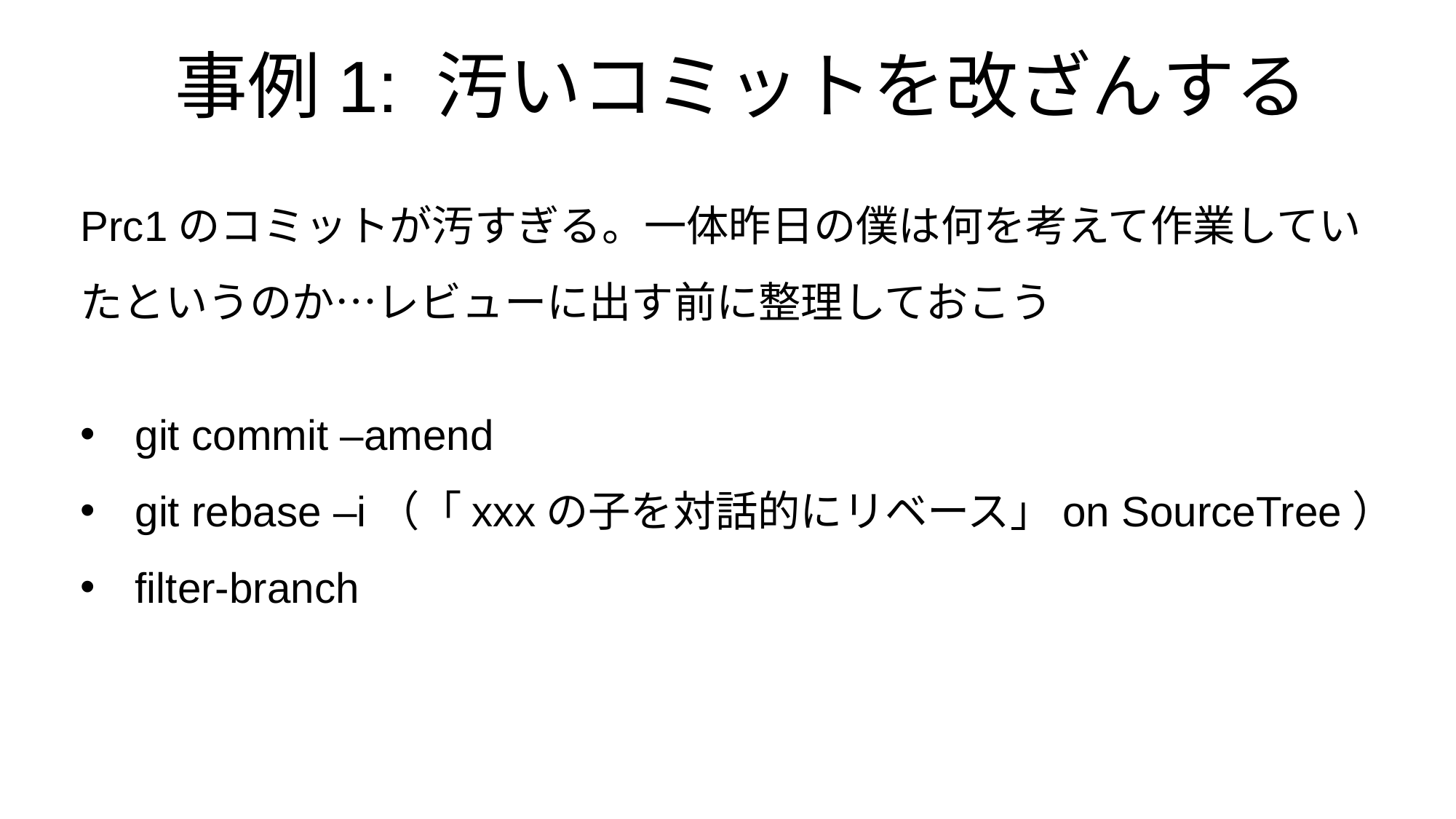

事例1: 汚いコミットを改ざんする
Prc1のコミットが汚すぎる。一体昨日の僕は何を考えて作業していたというのか…レビューに出す前に整理しておこう
git commit –amend
git rebase –i（「xxxの子を対話的にリベース」on SourceTree）
filter-branch